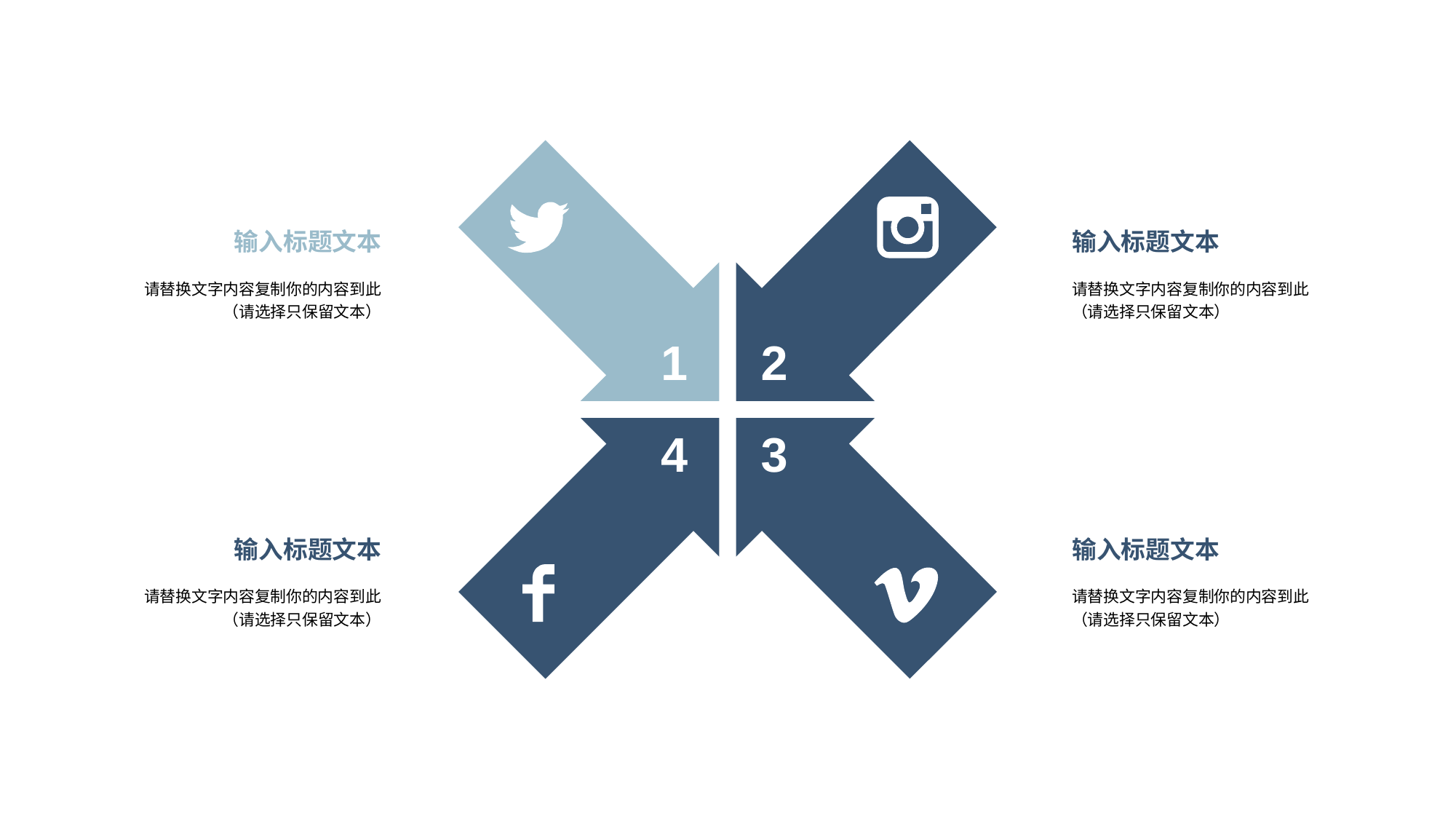

1
2
4
3

输入标题文本
请替换文字内容复制你的内容到此
（请选择只保留文本）
输入标题文本
请替换文字内容复制你的内容到此
（请选择只保留文本）
输入标题文本
请替换文字内容复制你的内容到此
（请选择只保留文本）
输入标题文本
请替换文字内容复制你的内容到此
（请选择只保留文本）